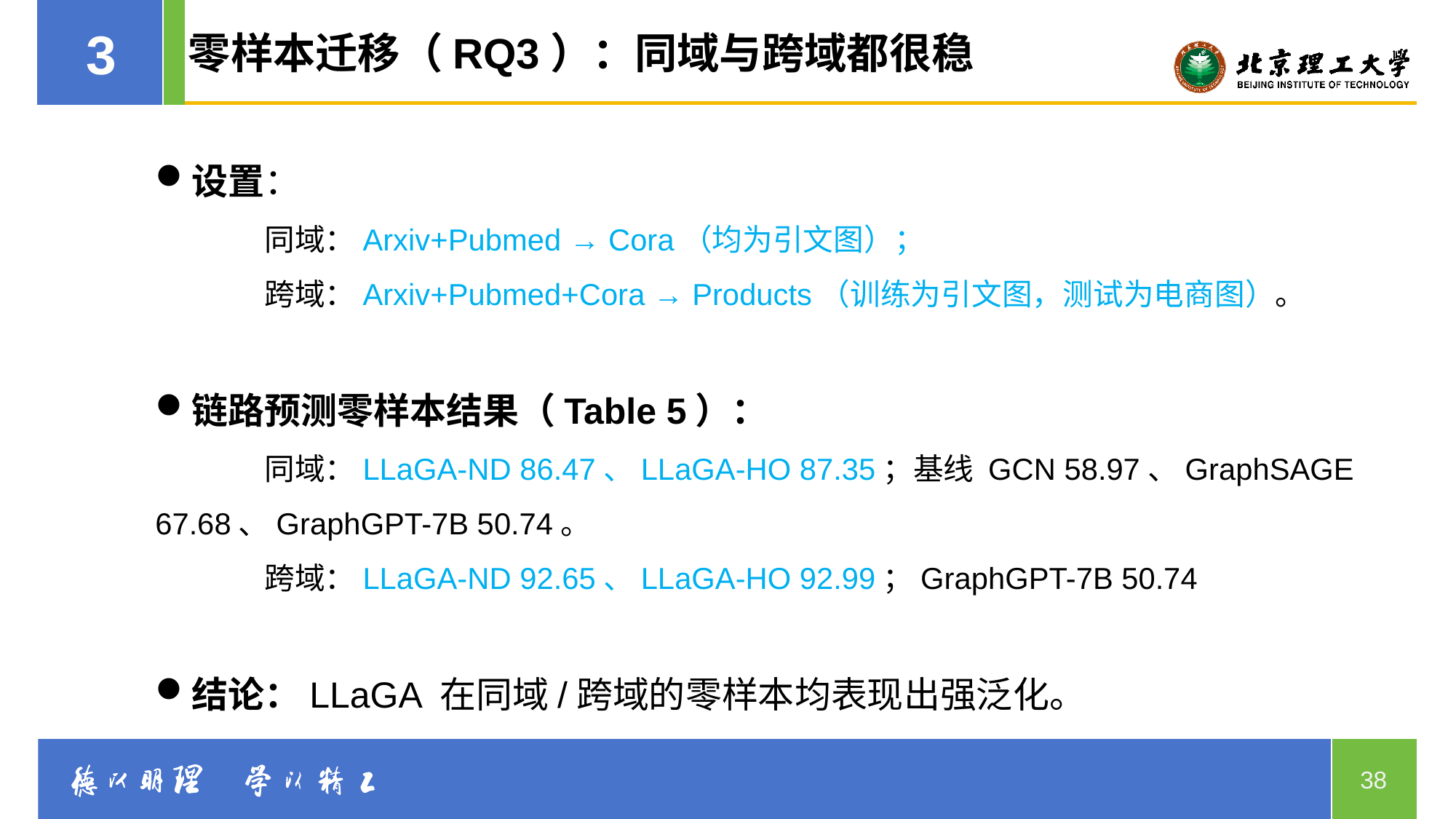

3
零样本迁移（RQ3）：同域与跨域都很稳
设置：
	同域：Arxiv+Pubmed → Cora（均为引文图）；
	跨域：Arxiv+Pubmed+Cora → Products（训练为引文图，测试为电商图）。

链路预测零样本结果（Table 5）：
	同域：LLaGA-ND 86.47、LLaGA-HO 87.35；基线 GCN 58.97、GraphSAGE 67.68、GraphGPT-7B 50.74。
	跨域：LLaGA-ND 92.65、LLaGA-HO 92.99；GraphGPT-7B 50.74

结论：LLaGA 在同域/跨域的零样本均表现出强泛化。